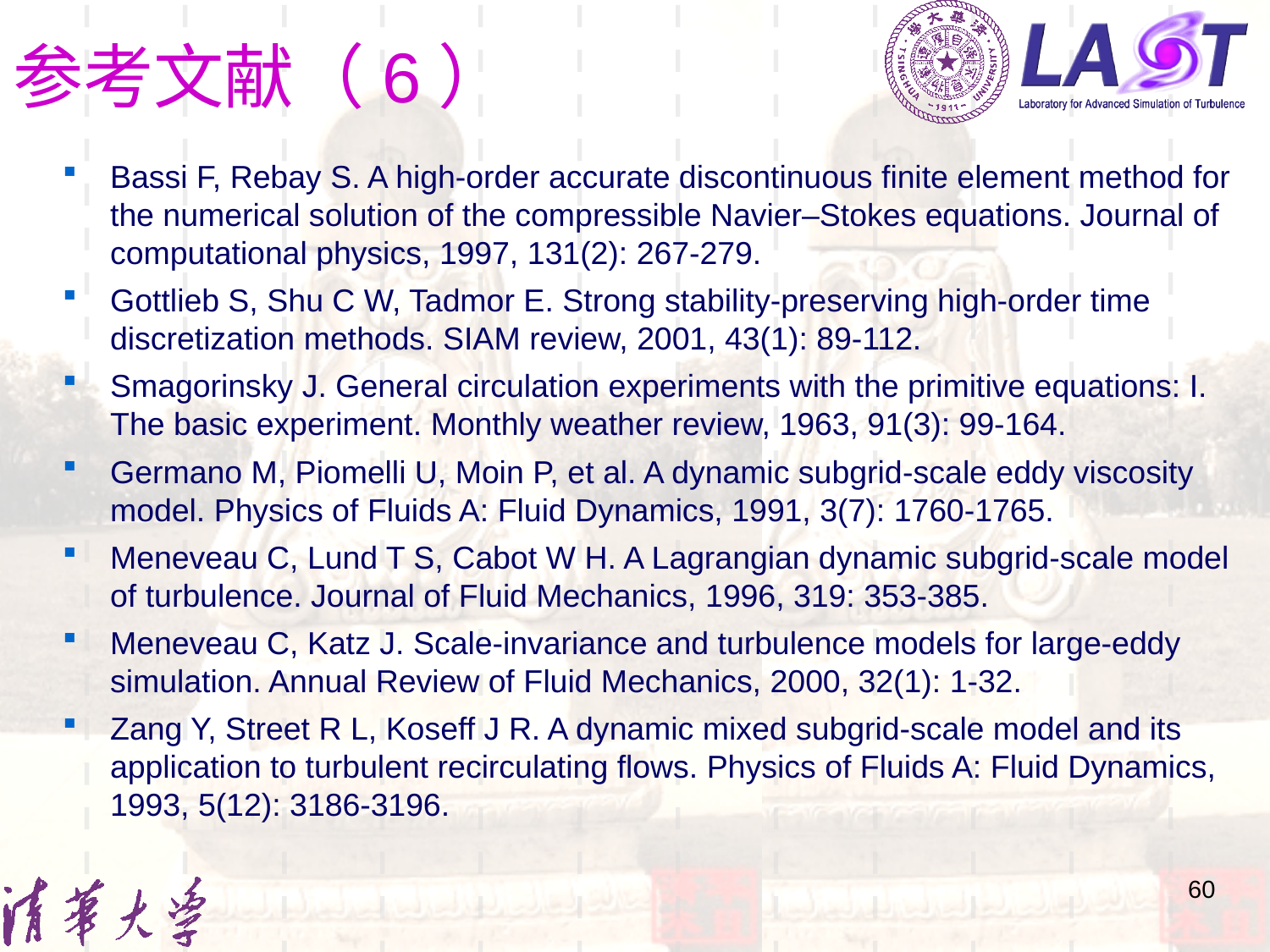

# 参考文献（6）
Bassi F, Rebay S. A high-order accurate discontinuous finite element method for the numerical solution of the compressible Navier–Stokes equations. Journal of computational physics, 1997, 131(2): 267-279.
Gottlieb S, Shu C W, Tadmor E. Strong stability-preserving high-order time discretization methods. SIAM review, 2001, 43(1): 89-112.
Smagorinsky J. General circulation experiments with the primitive equations: I. The basic experiment. Monthly weather review, 1963, 91(3): 99-164.
Germano M, Piomelli U, Moin P, et al. A dynamic subgrid‐scale eddy viscosity model. Physics of Fluids A: Fluid Dynamics, 1991, 3(7): 1760-1765.
Meneveau C, Lund T S, Cabot W H. A Lagrangian dynamic subgrid-scale model of turbulence. Journal of Fluid Mechanics, 1996, 319: 353-385.
Meneveau C, Katz J. Scale-invariance and turbulence models for large-eddy simulation. Annual Review of Fluid Mechanics, 2000, 32(1): 1-32.
Zang Y, Street R L, Koseff J R. A dynamic mixed subgrid‐scale model and its application to turbulent recirculating flows. Physics of Fluids A: Fluid Dynamics, 1993, 5(12): 3186-3196.

60